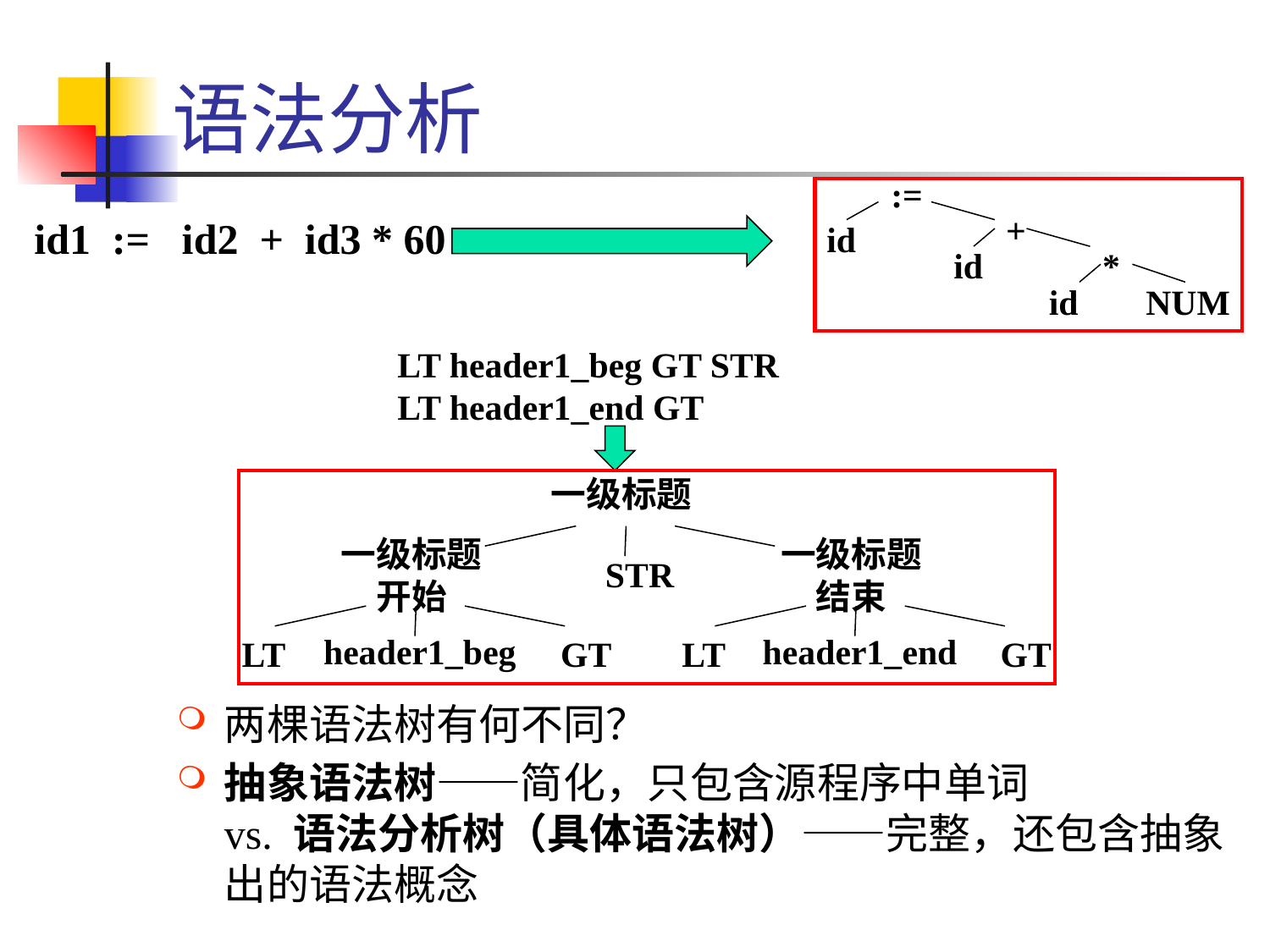

# 语法分析
:=

+
id1  :=   id2  +  id3 * 60
id

id
*

id
NUM
LT header1_beg GT STR LT header1_end GT

一级标题

一级标题开始
一级标题结束
STR

header1_beg
header1_end
LT
GT
LT
GT

两棵语法树有何不同？
抽象语法树——简化，只包含源程序中单词
vs. 语法分析树（具体语法树）——完整，还包含抽象出的语法概念